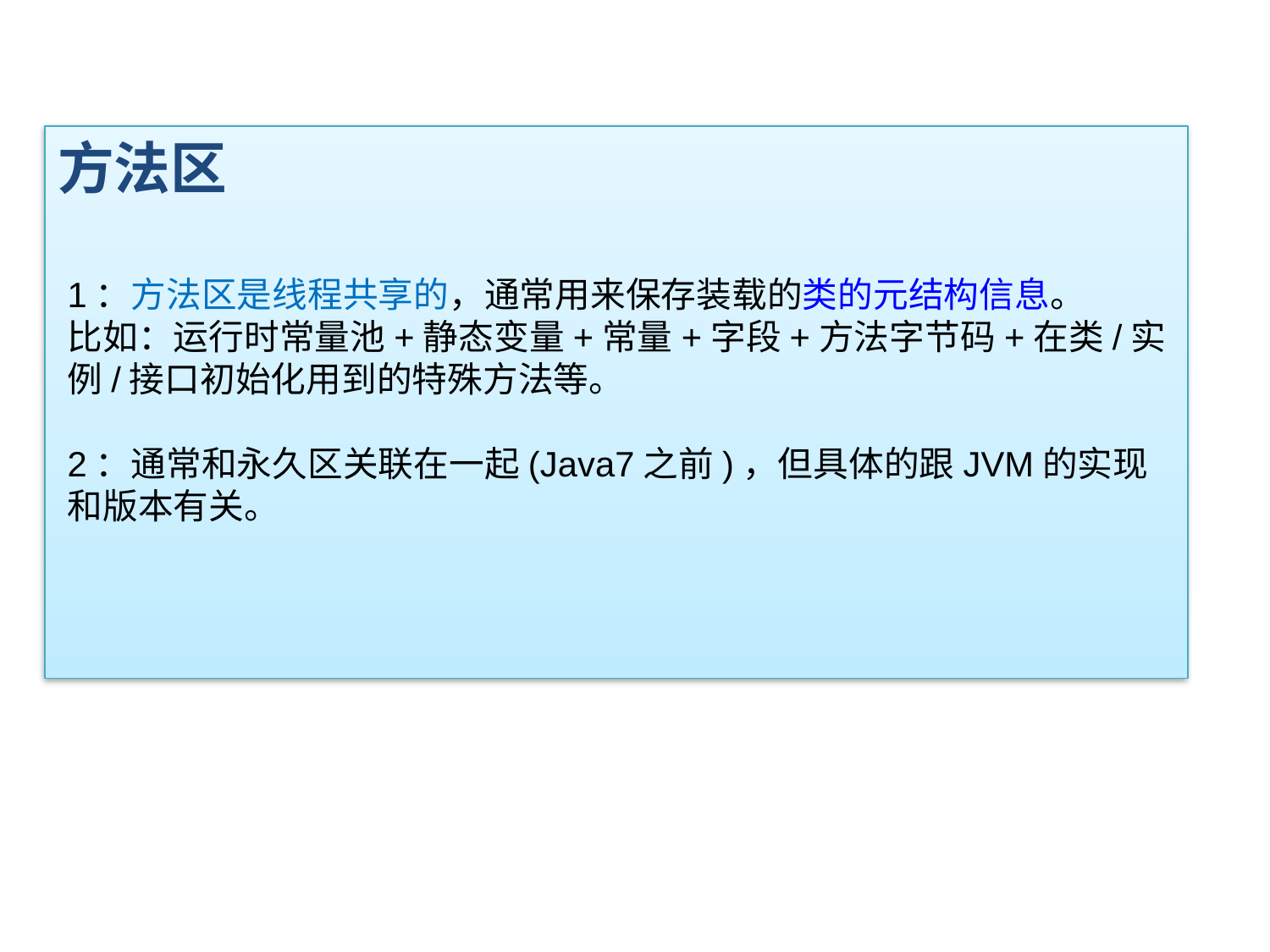

方法区
1：方法区是线程共享的，通常用来保存装载的类的元结构信息。
比如：运行时常量池+静态变量+常量+字段+方法字节码+在类/实例/接口初始化用到的特殊方法等。

2：通常和永久区关联在一起(Java7之前)，但具体的跟JVM的实现和版本有关。